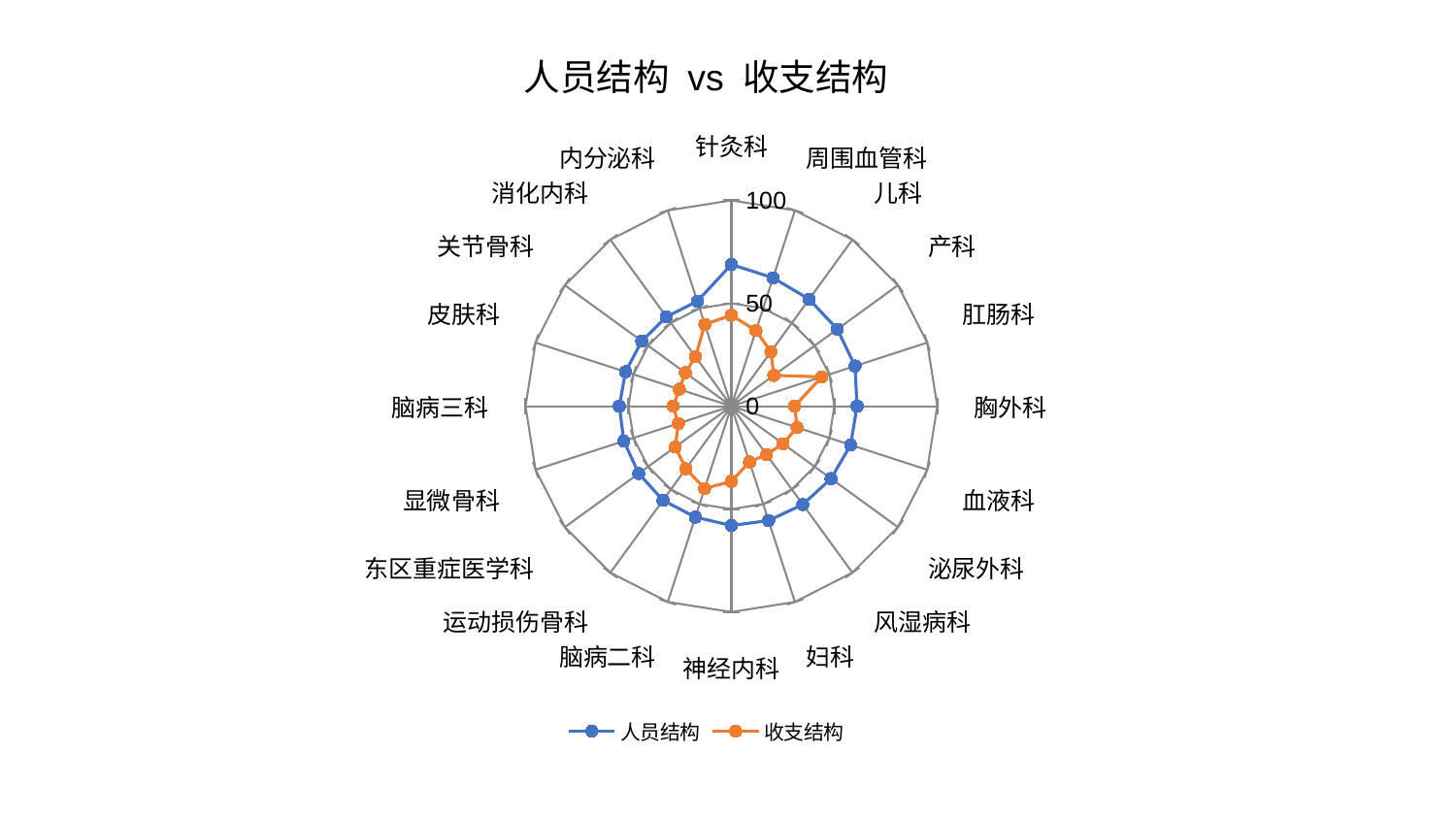

### Chart: 人员结构 vs 收支结构

| Category | 人员结构 | 收支结构 |
|---|---|---|
| 针灸科 | 68.84838999472922 | 44.20744132652655 |
| 周围血管科 | 65.57949100542523 | 38.631995136416805 |
| 儿科 | 64.26483771475763 | 32.72724153326626 |
| 产科 | 63.65471028787991 | 25.497602896089063 |
| 肛肠科 | 63.164174877567085 | 46.10653505729812 |
| 胸外科 | 61.05209818111784 | 30.727636656122133 |
| 血液科 | 60.90835740435315 | 33.59359823201604 |
| 泌尿外科 | 59.84717535681124 | 31.03080917197096 |
| 风湿病科 | 59.05211198162183 | 29.037849128395685 |
| 妇科 | 58.44455005050135 | 28.521171524764807 |
| 神经内科 | 57.99341502875526 | 36.49833890744135 |
| 脑病二科 | 56.69461773715861 | 42.07166798919455 |
| 运动损伤骨科 | 56.53139564644016 | 37.611823878180495 |
| 东区重症医学科 | 55.649271777410746 | 33.689261697434844 |
| 显微骨科 | 54.93028333648826 | 27.115470737103166 |
| 脑病三科 | 54.44665752949831 | 28.238640307824113 |
| 皮肤科 | 54.0771090299728 | 26.634745927566982 |
| 关节骨科 | 53.81178893275821 | 27.65411729688569 |
| 消化内科 | 53.688533474259906 | 29.654528637916695 |
| 内分泌科 | 53.59913096327622 | 41.78631622217026 |
96